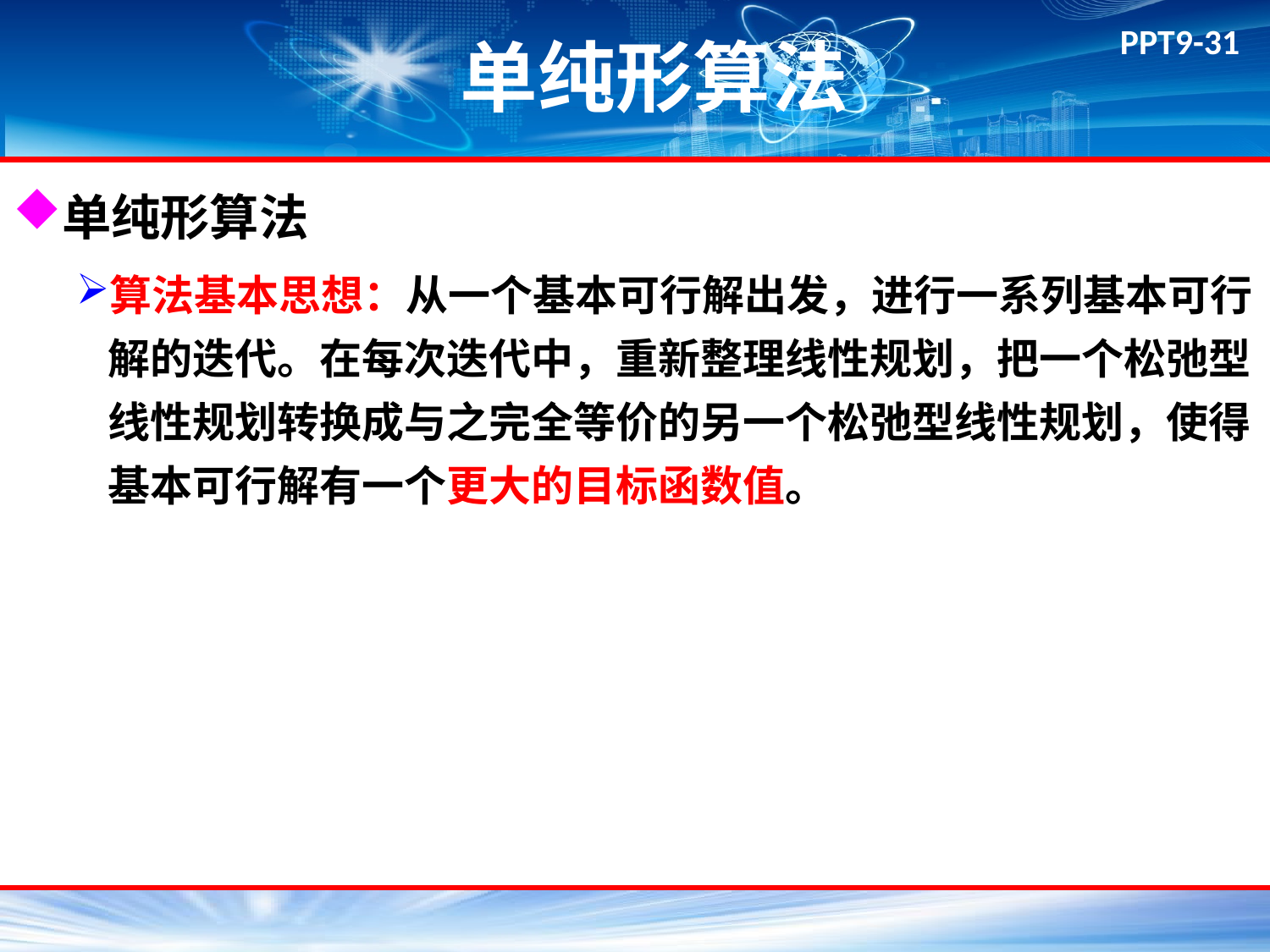

# 单纯形算法
单纯形算法
算法基本思想：从一个基本可行解出发，进行一系列基本可行解的迭代。在每次迭代中，重新整理线性规划，把一个松弛型线性规划转换成与之完全等价的另一个松弛型线性规划，使得基本可行解有一个更大的目标函数值。